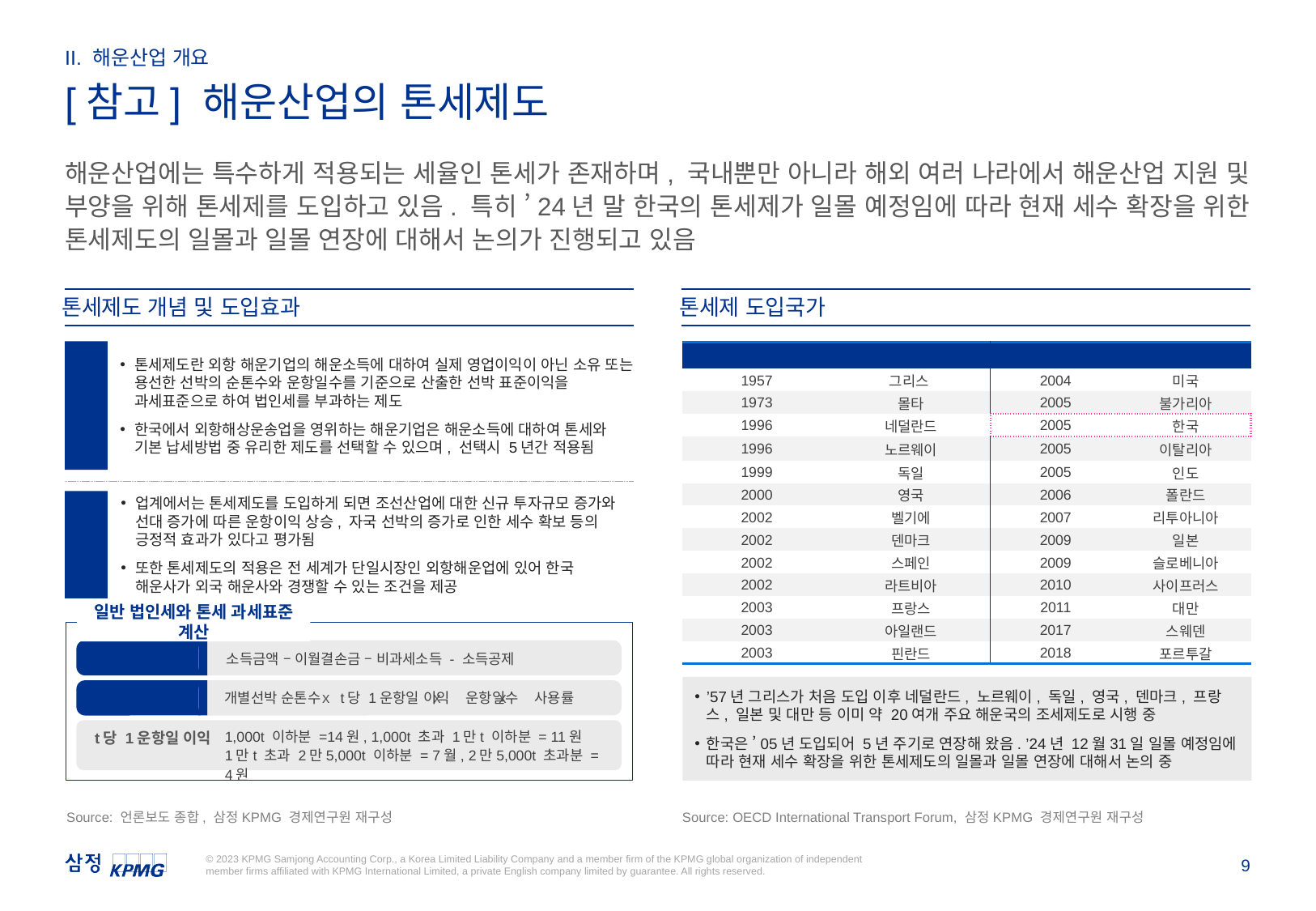

II. 해운산업 개요
[참고] 해운산업의 톤세제도
해운산업에는 특수하게 적용되는 세율인 톤세가 존재하며, 국내뿐만 아니라 해외 여러 나라에서 해운산업 지원 및 부양을 위해 톤세제를 도입하고 있음. 특히 ’24년 말 한국의 톤세제가 일몰 예정임에 따라 현재 세수 확장을 위한 톤세제도의 일몰과 일몰 연장에 대해서 논의가 진행되고 있음
톤세제도 개념 및 도입효과
톤세제 도입국가
톤
세
제
도
톤세제도란 외항 해운기업의 해운소득에 대하여 실제 영업이익이 아닌 소유 또는 용선한 선박의 순톤수와 운항일수를 기준으로 산출한 선박 표준이익을 과세표준으로 하여 법인세를 부과하는 제도
한국에서 외항해상운송업을 영위하는 해운기업은 해운소득에 대하여 톤세와 기본 납세방법 중 유리한 제도를 선택할 수 있으며, 선택시 5년간 적용됨
| 도입 연도 | 도입국가 | 도입 연도 | 도입국가 |
| --- | --- | --- | --- |
| 1957 | 그리스 | 2004 | 미국 |
| 1973 | 몰타 | 2005 | 불가리아 |
| 1996 | 네덜란드 | 2005 | 한국 |
| 1996 | 노르웨이 | 2005 | 이탈리아 |
| 1999 | 독일 | 2005 | 인도 |
| 2000 | 영국 | 2006 | 폴란드 |
| 2002 | 벨기에 | 2007 | 리투아니아 |
| 2002 | 덴마크 | 2009 | 일본 |
| 2002 | 스페인 | 2009 | 슬로베니아 |
| 2002 | 라트비아 | 2010 | 사이프러스 |
| 2003 | 프랑스 | 2011 | 대만 |
| 2003 | 아일랜드 | 2017 | 스웨덴 |
| 2003 | 핀란드 | 2018 | 포르투갈 |
도입 효과
업계에서는 톤세제도를 도입하게 되면 조선산업에 대한 신규 투자규모 증가와 선대 증가에 따른 운항이익 상승, 자국 선박의 증가로 인한 세수 확보 등의 긍정적 효과가 있다고 평가됨
또한 톤세제도의 적용은 전 세계가 단일시장인 외항해운업에 있어 한국 해운사가 외국 해운사와 경쟁할 수 있는 조건을 제공
일반 법인세와 톤세 과세표준 계산

일반 법인세
소득금액 – 이월결손금 – 비과세소득 - 소득공제

톤세(표준이익)
개별선박 순톤수    t당 1운항일 이익    운항일수    사용률
x
x
x
1,000t 이하분 =14원, 1,000t 초과 1만t 이하분 = 11원
1만t 초과 2만5,000t 이하분 = 7월, 2만5,000t 초과분 = 4원
 t당 1운항일 이익
’57년 그리스가 처음 도입 이후 네덜란드, 노르웨이, 독일, 영국, 덴마크, 프랑스, 일본 및 대만 등 이미 약 20여개 주요 해운국의 조세제도로 시행 중

한국은 ’05년 도입되어 5년 주기로 연장해 왔음. ’24년 12월31일 일몰 예정임에 따라 현재 세수 확장을 위한 톤세제도의 일몰과 일몰 연장에 대해서 논의 중
Source: 언론보도 종합, 삼정KPMG 경제연구원 재구성
Source: OECD International Transport Forum, 삼정KPMG 경제연구원 재구성